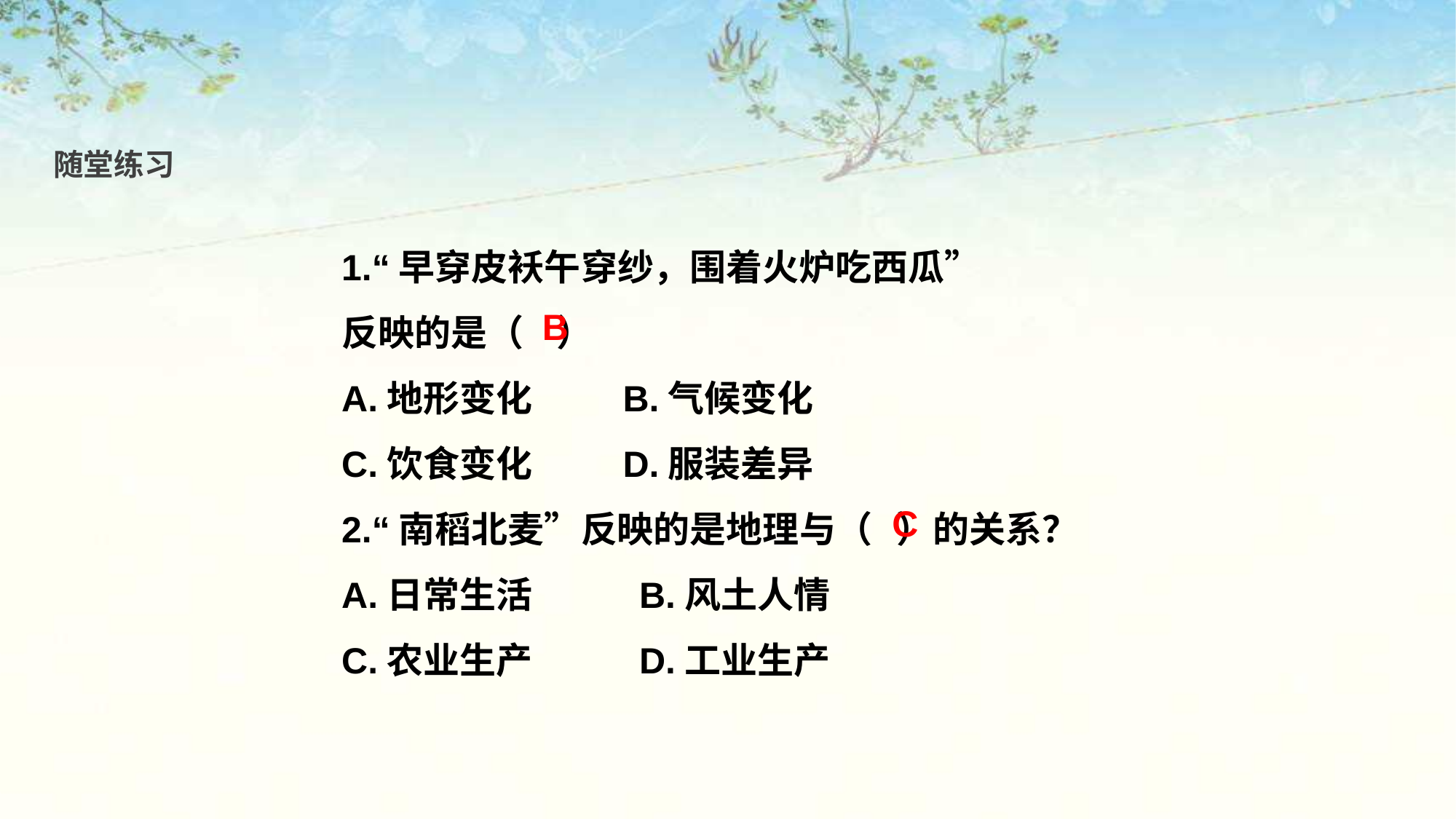

随堂练习
1.“早穿皮袄午穿纱，围着火炉吃西瓜”
反映的是（    ）
A.地形变化          B.气候变化
C.饮食变化          D.服装差异
2.“南稻北麦”反映的是地理与（   ）的关系？
A.日常生活            B.风土人情
C.农业生产            D.工业生产
B
C